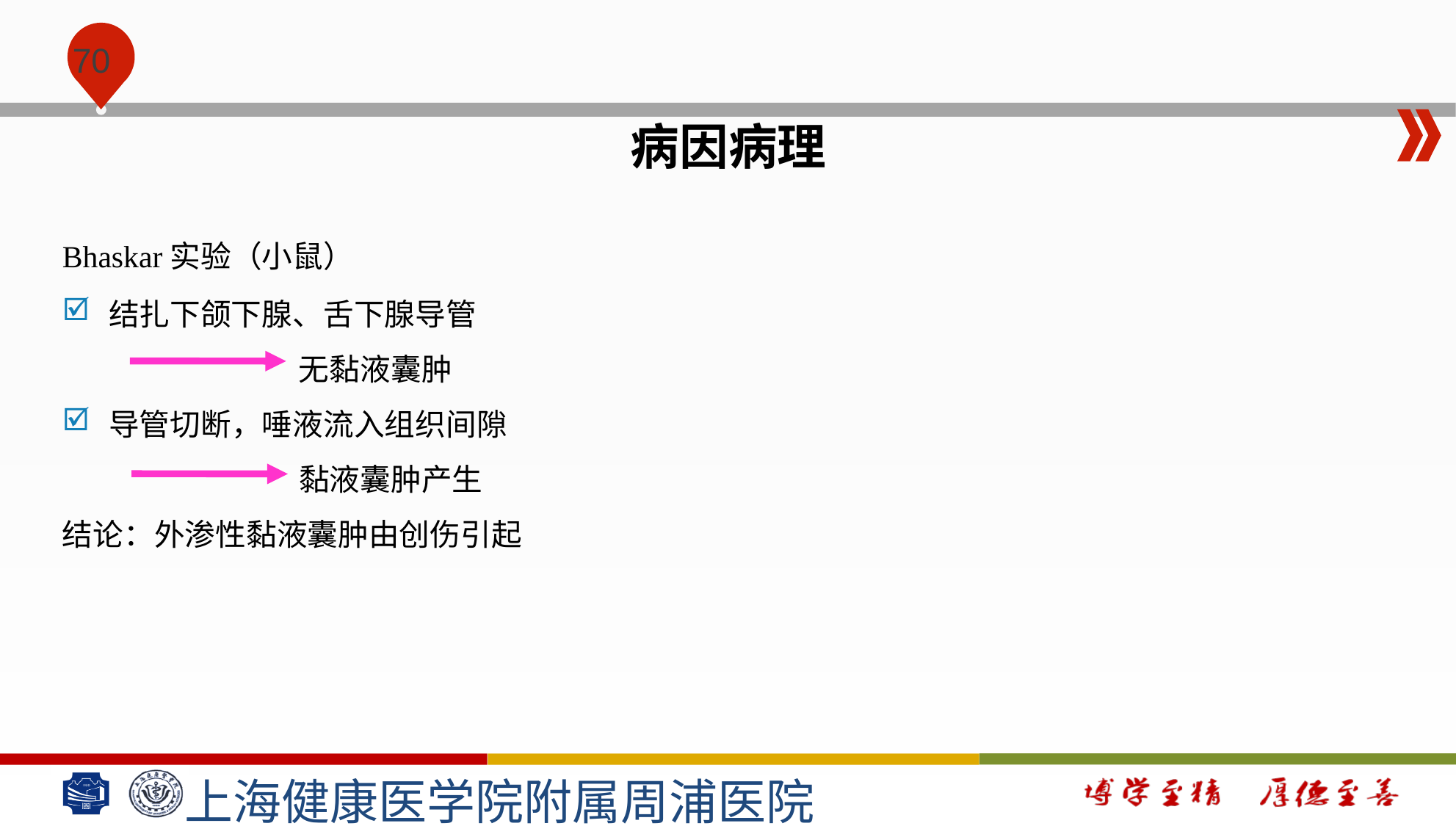

#

病因病理
Bhaskar实验（小鼠）
结扎下颌下腺、舌下腺导管
                            无黏液囊肿
导管切断，唾液流入组织间隙
                            黏液囊肿产生
结论：外渗性黏液囊肿由创伤引起